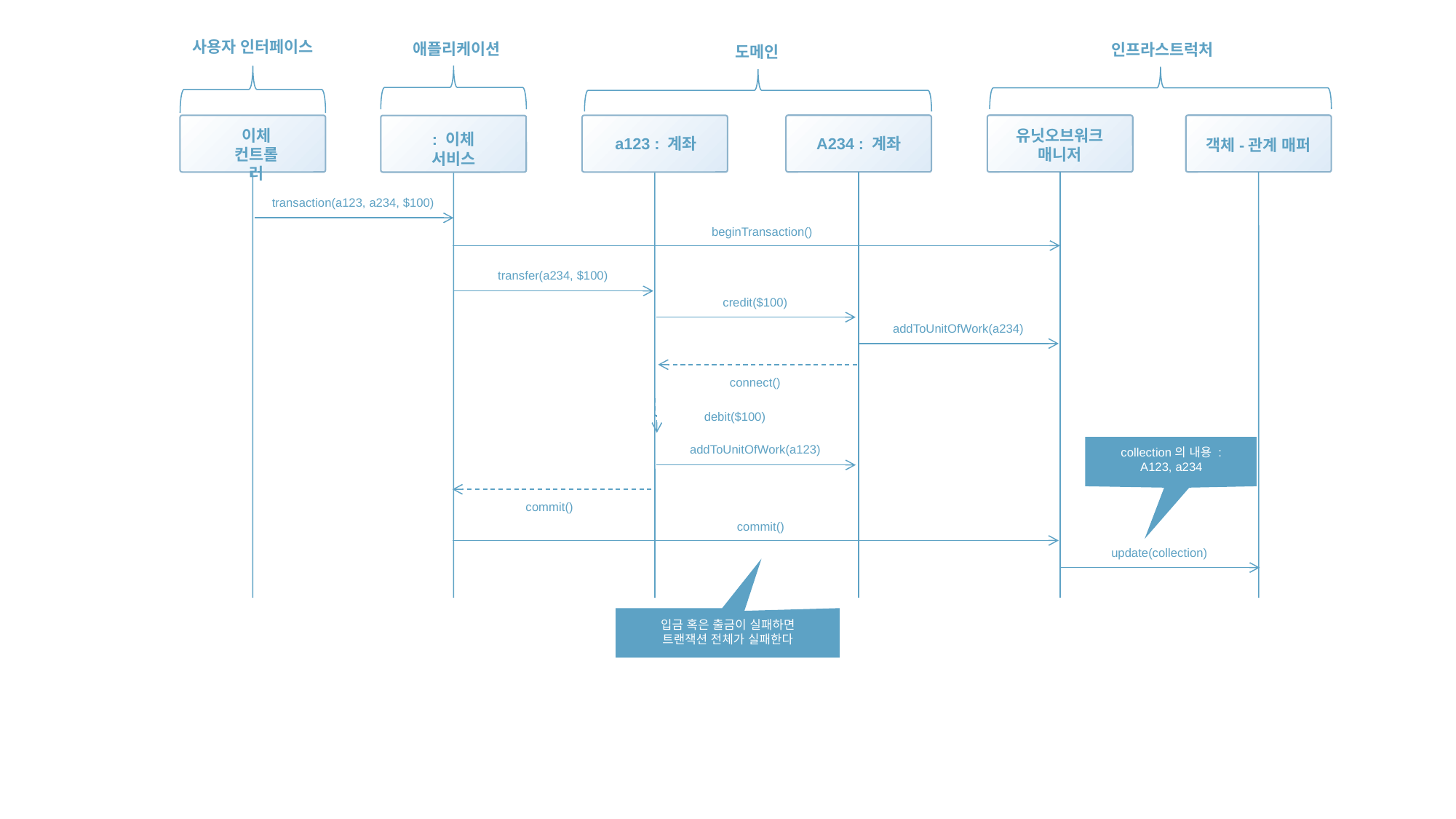

사용자 인터페이스
애플리케이션
인프라스트럭처
도메인

A234 : 계좌

유닛오브워크
매니저

객체-관계 매퍼

a123 : 계좌

이체
컨트롤러

: 이체
서비스
transaction(a123, a234, $100)
beginTransaction()
transfer(a234, $100)
credit($100)
addToUnitOfWork(a234)
connect()
debit($100)
addToUnitOfWork(a123)

collection의 내용 :
A123, a234
commit()
commit()
update(collection)

입금 혹은 출금이 실패하면 트랜잭션 전체가 실패한다